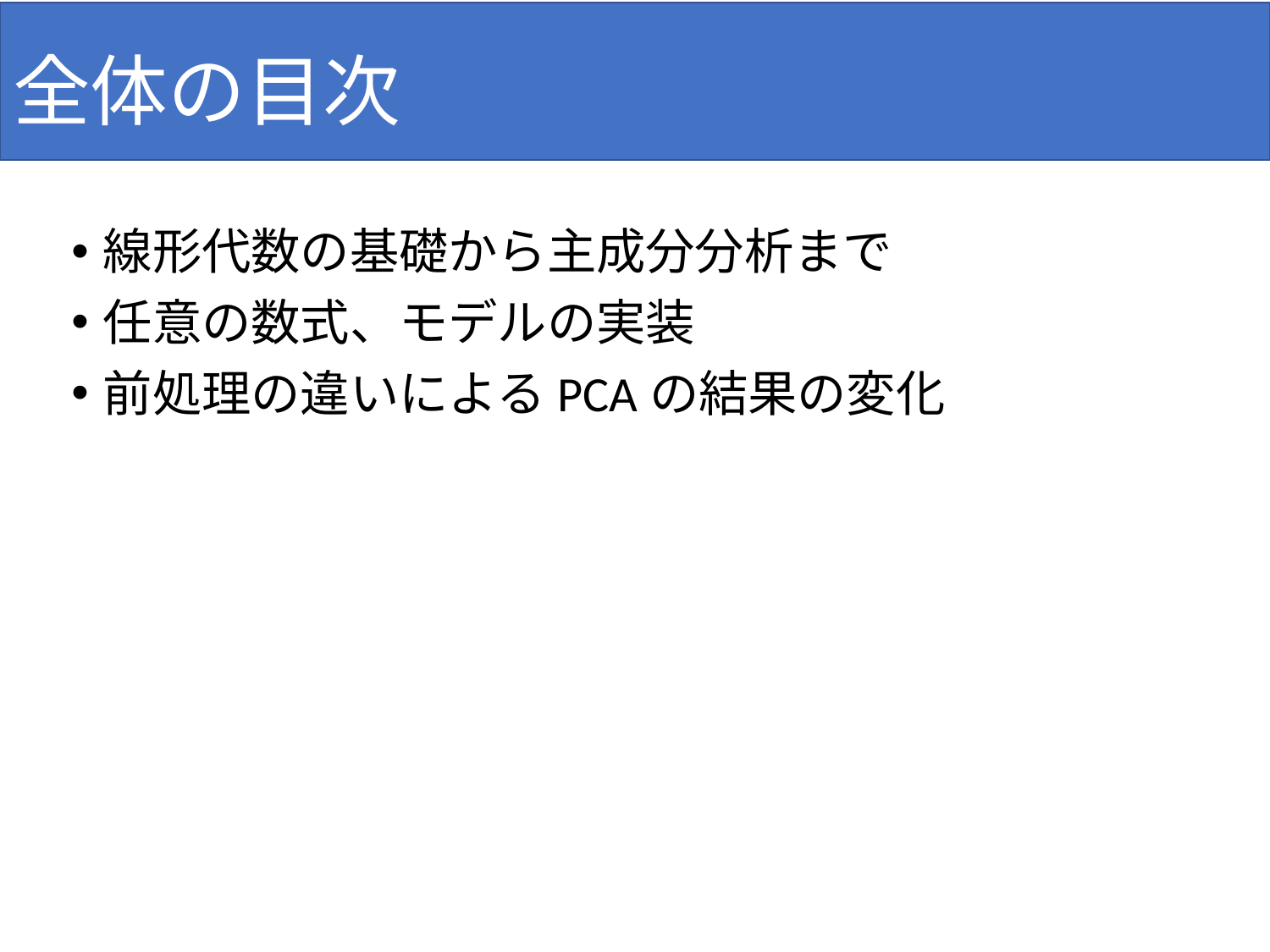

# 全体の目次
線形代数の基礎から主成分分析まで
任意の数式、モデルの実装
前処理の違いによるPCAの結果の変化